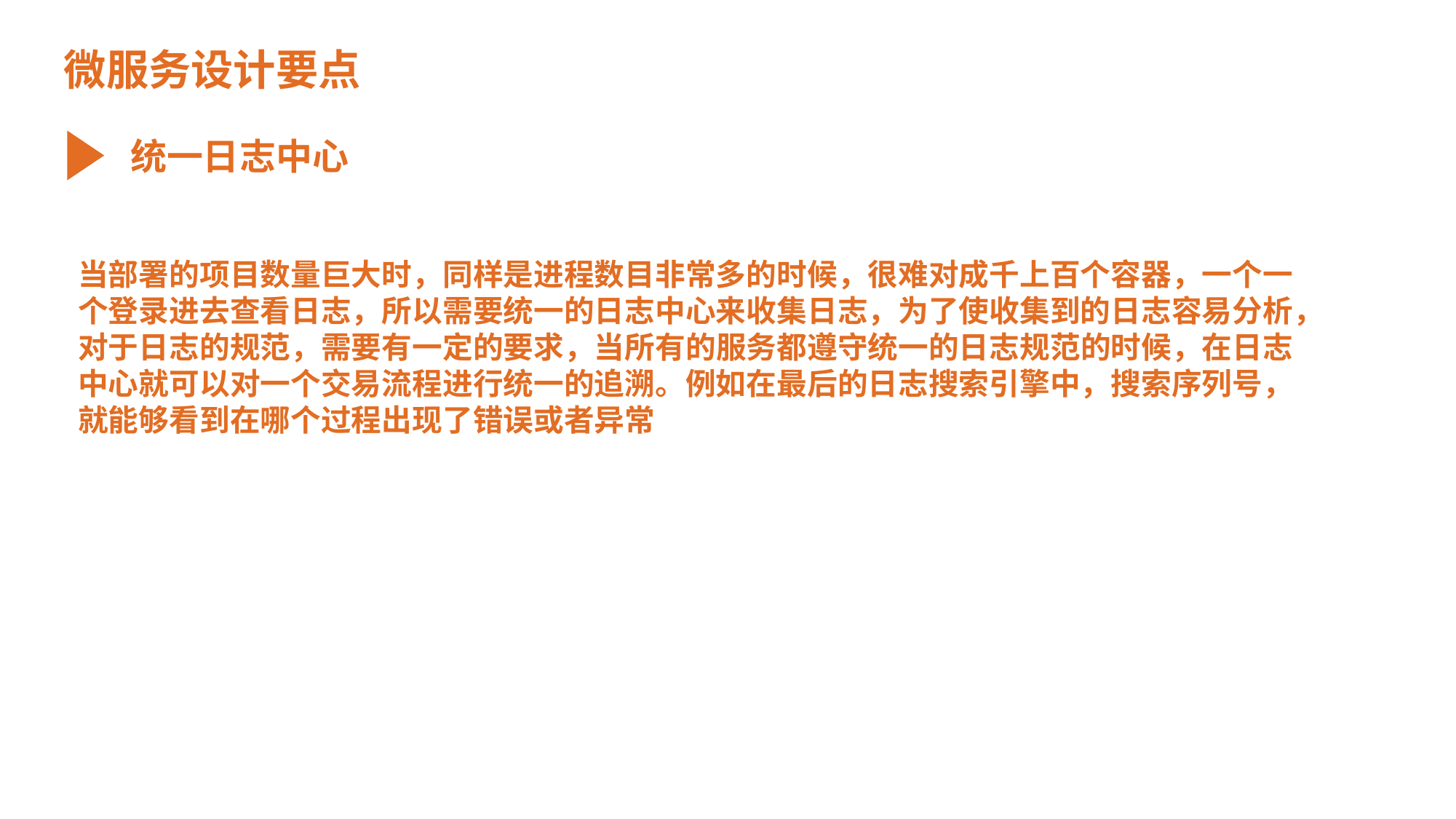

微服务设计要点
统一日志中心

当部署的项目数量巨大时，同样是进程数目非常多的时候，很难对成千上百个容器，一个一个登录进去查看日志，所以需要统一的日志中心来收集日志，为了使收集到的日志容易分析，对于日志的规范，需要有一定的要求，当所有的服务都遵守统一的日志规范的时候，在日志中心就可以对一个交易流程进行统一的追溯。例如在最后的日志搜索引擎中，搜索序列号，就能够看到在哪个过程出现了错误或者异常